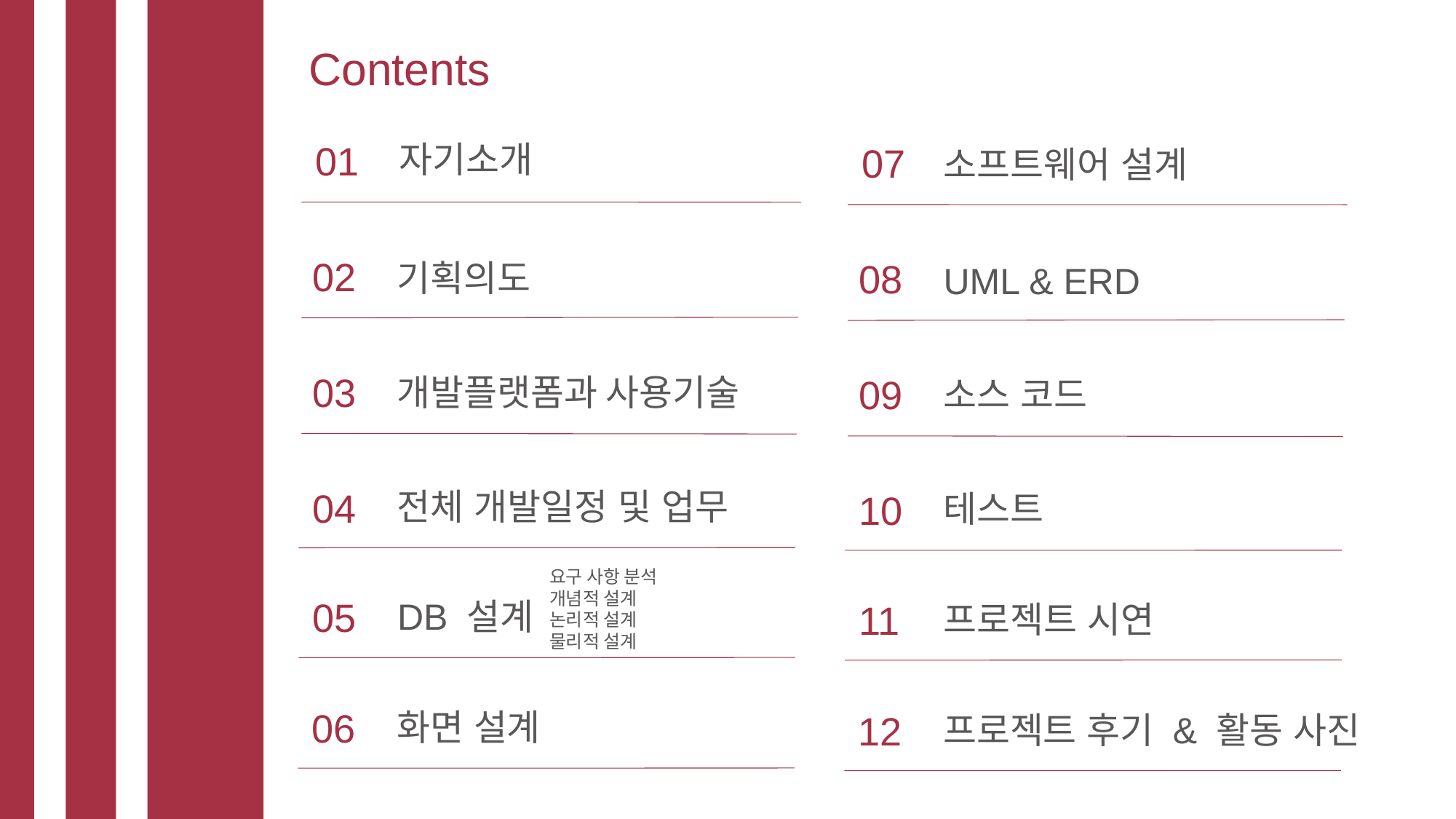

Contents
01
자기소개
07

소프트웨어 설계
02
08
기획의도
UML & ERD
03
개발플랫폼과 사용기술
09
소스 코드
04
전체 개발일정 및 업무
10
테스트
요구 사항 분석
개념적 설계
논리적 설계
물리적 설계
05
DB 설계
11
프로젝트 시연
06
화면 설계
12
프로젝트 후기 & 활동 사진